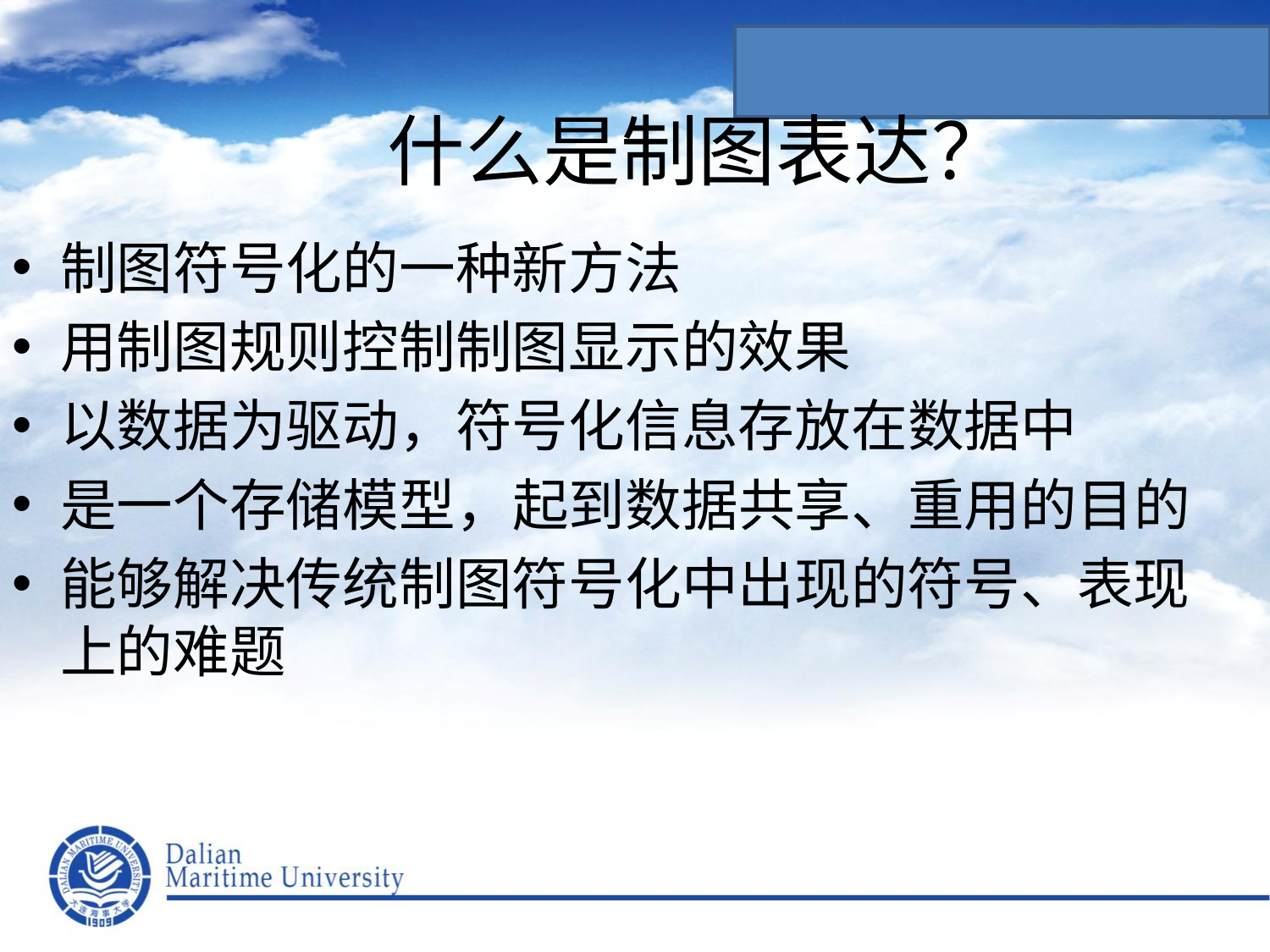

什么是制图表达？
制图符号化的一种新方法
用制图规则控制制图显示的效果
以数据为驱动，符号化信息存放在数据中
是一个存储模型，起到数据共享、重用的目的
能够解决传统制图符号化中出现的符号、表现上的难题